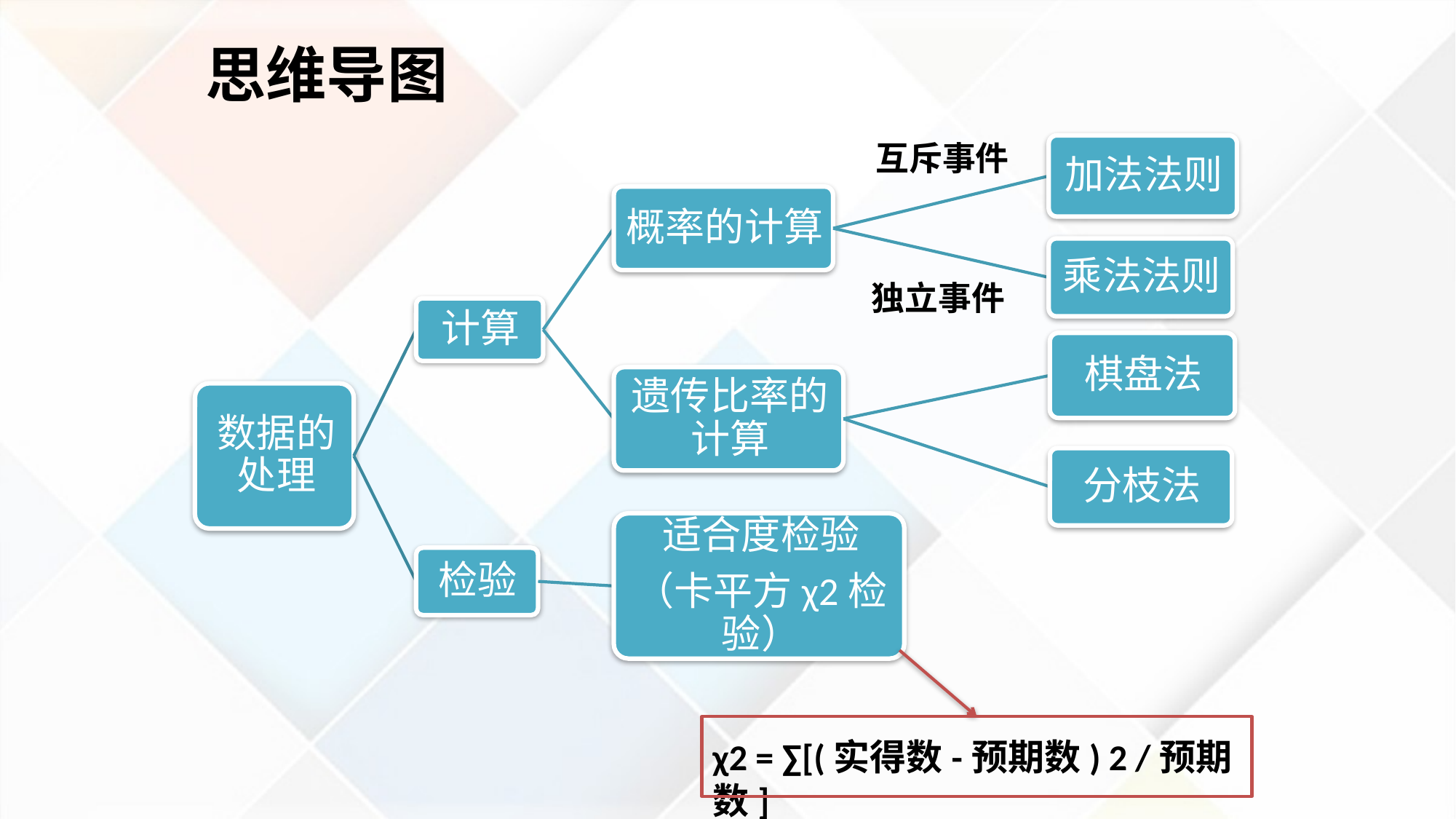

思维导图
数据的处理

计算

概率的计算

加法法则

乘法法则

遗传比率的计算

棋盘法

分枝法

检验

适合度检验
（卡平方χ2检验）
互斥事件
独立事件

χ2 = ∑[(实得数-预期数) 2 /预期数]